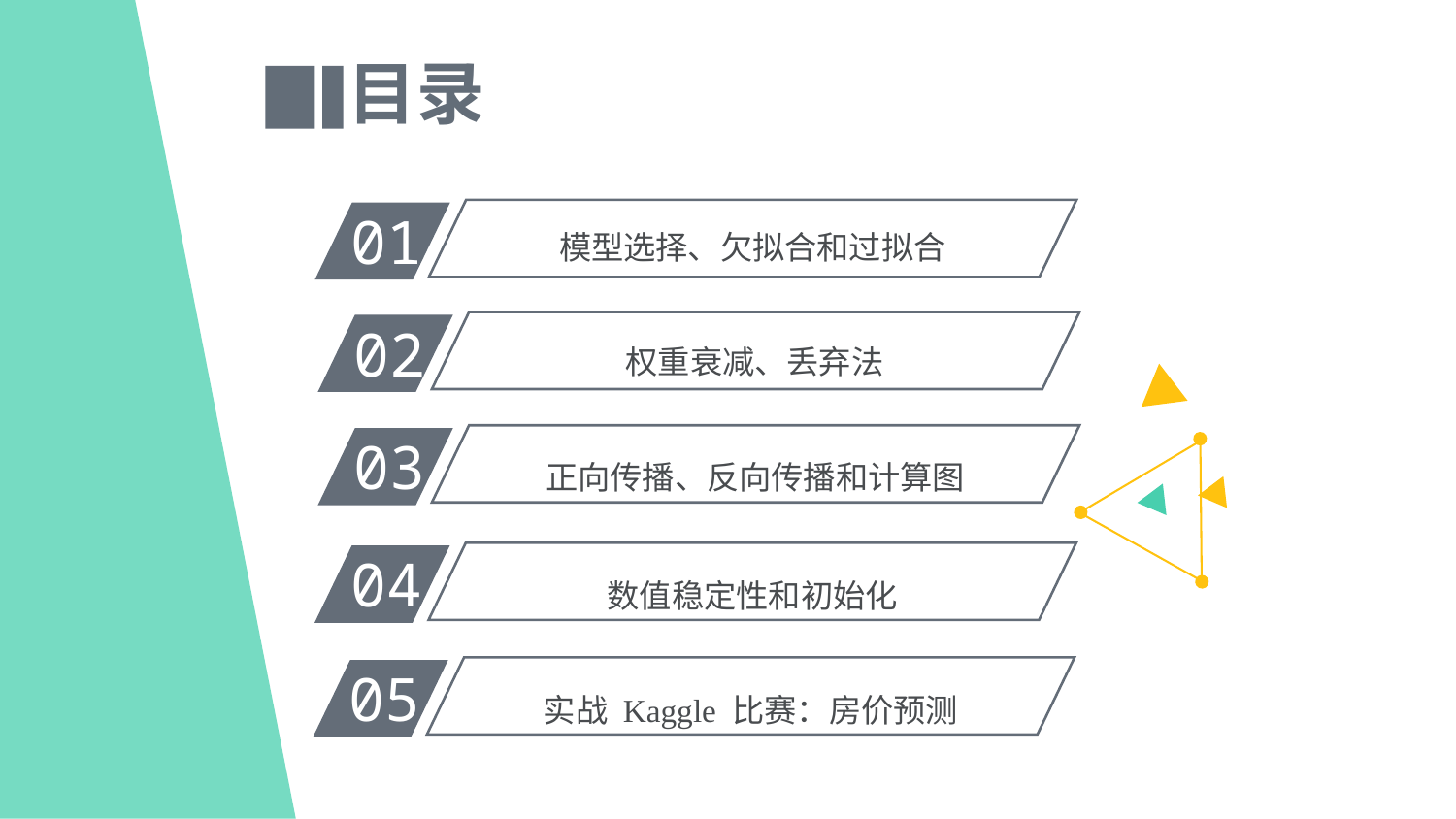

目录

01

模型选择、欠拟合和过拟合

02

权重衰减、丢弃法

03

正向传播、反向传播和计算图
04

数值稳定性和初始化
05

实战 Kaggle 比赛：房价预测